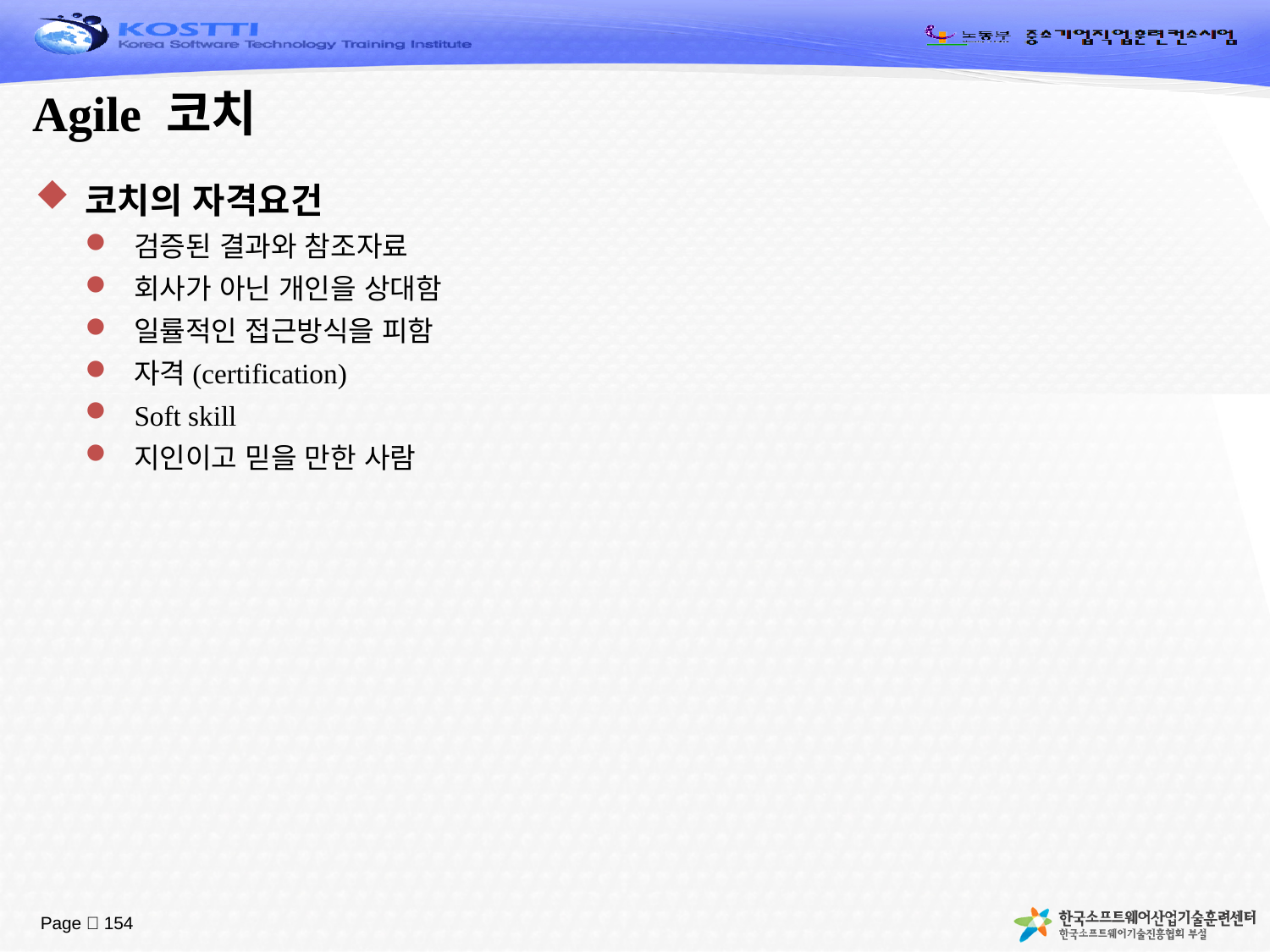

# Agile 코치
코치의 자격요건
검증된 결과와 참조자료
회사가 아닌 개인을 상대함
일률적인 접근방식을 피함
자격(certification)
Soft skill
지인이고 믿을 만한 사람